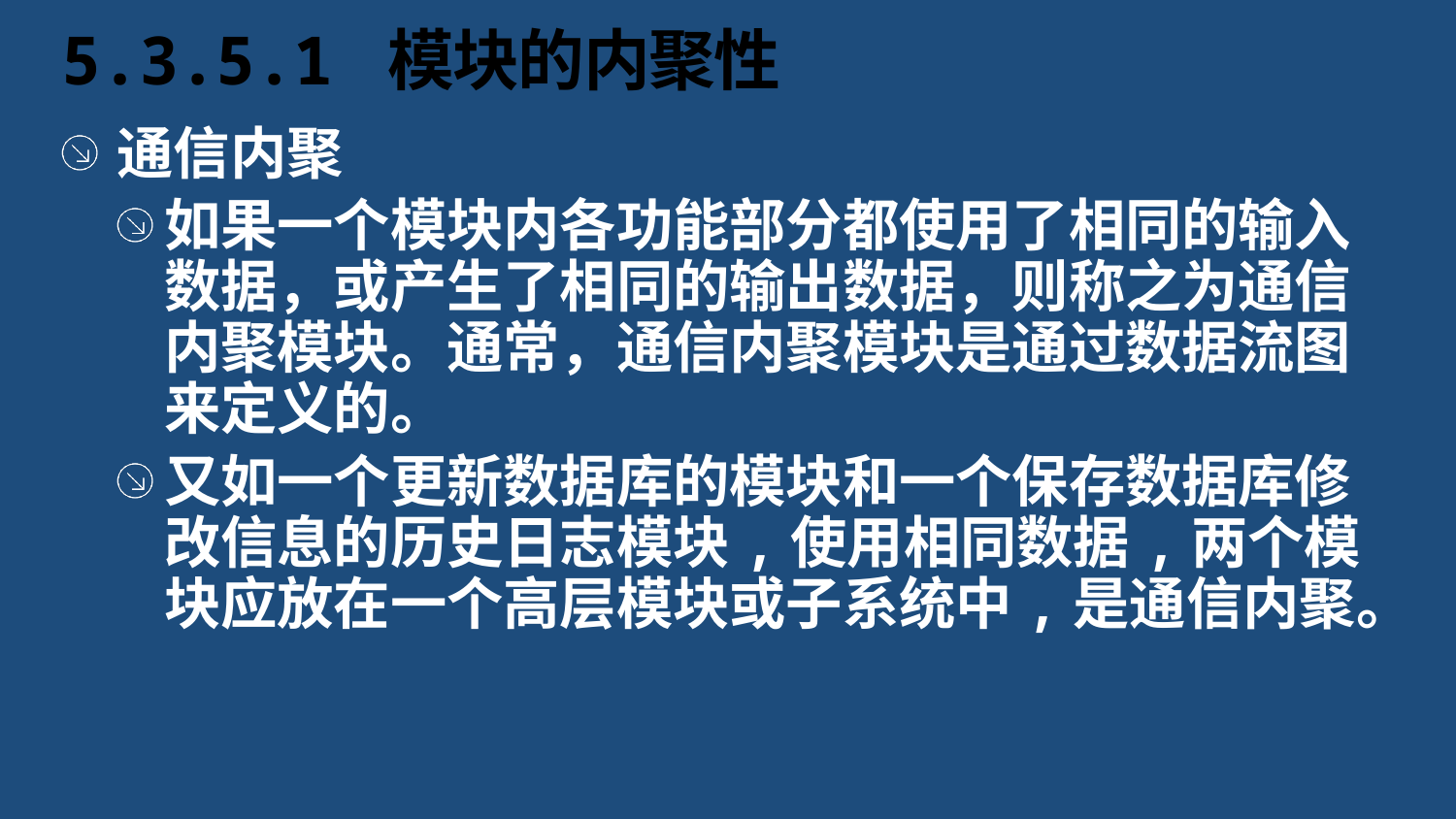

# 5.3.5.1 模块的内聚性
通信内聚
如果一个模块内各功能部分都使用了相同的输入数据，或产生了相同的输出数据，则称之为通信内聚模块。通常，通信内聚模块是通过数据流图来定义的。
又如一个更新数据库的模块和一个保存数据库修改信息的历史日志模块,使用相同数据,两个模块应放在一个高层模块或子系统中,是通信内聚。